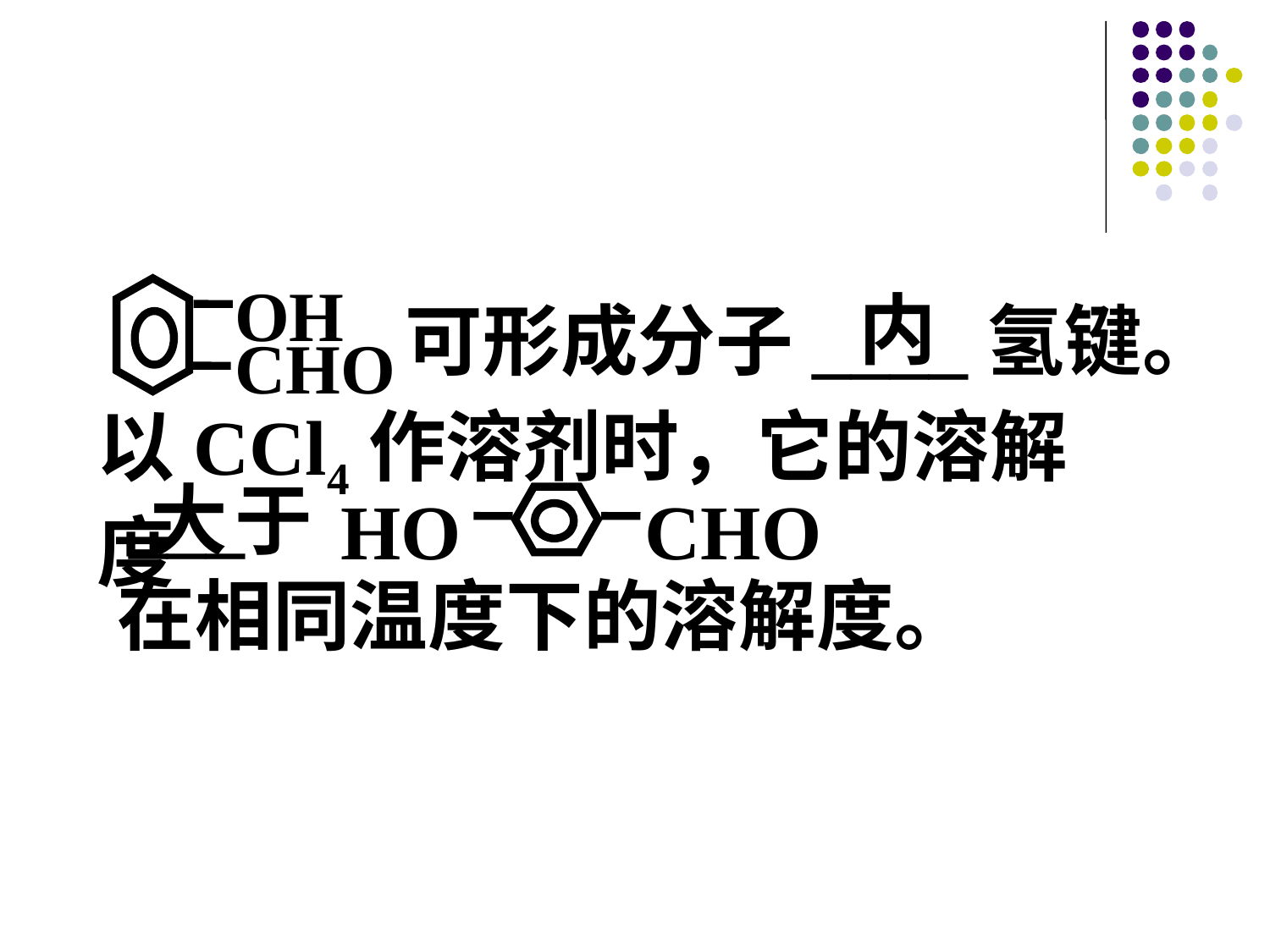

OH

CHO
可形成分子____氢键。
以CCl4作溶剂时，它的溶解度
___
于
HO
CHO

在相同温度下的溶解度。
内
大